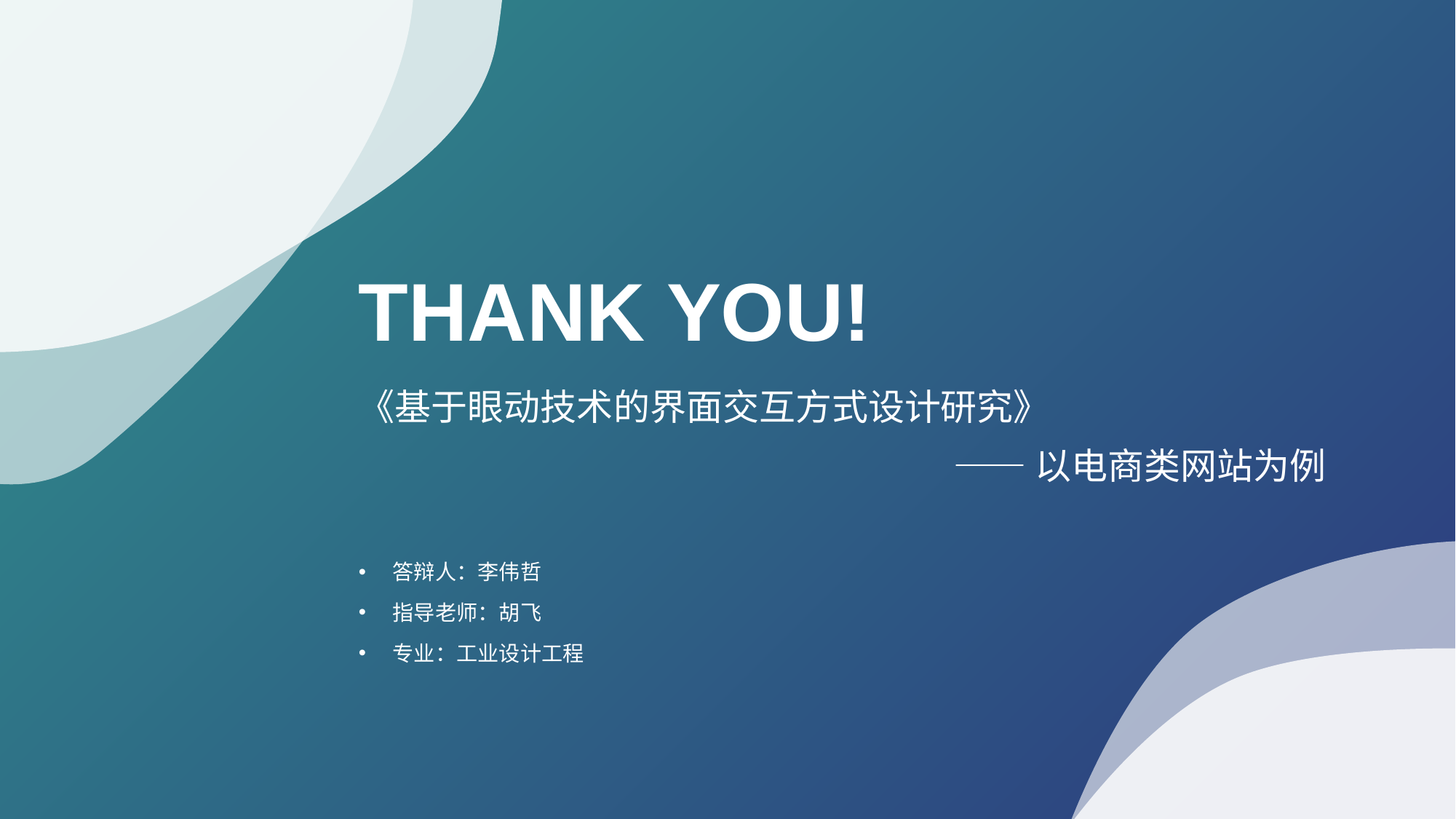

THANK YOU!
《基于眼动技术的界面交互方式设计研究》
——以电商类网站为例

答辩人：李伟哲
指导老师：胡飞
专业：工业设计工程